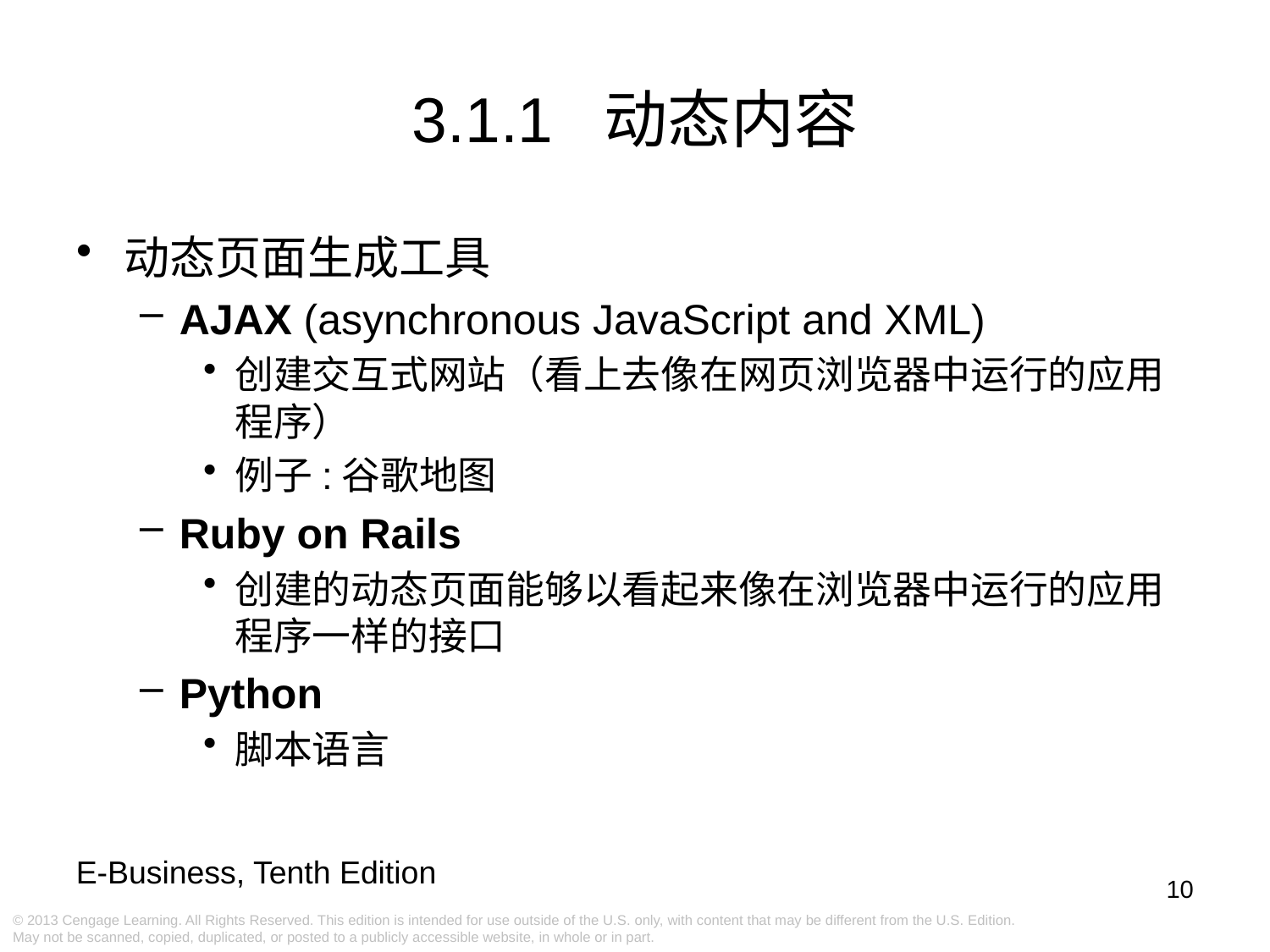

3.1.1  动态内容
动态页面生成工具
AJAX (asynchronous JavaScript and XML)
创建交互式网站（看上去像在网页浏览器中运行的应用程序）
例子:谷歌地图
Ruby on Rails
创建的动态页面能够以看起来像在浏览器中运行的应用程序一样的接口
Python
脚本语言
10